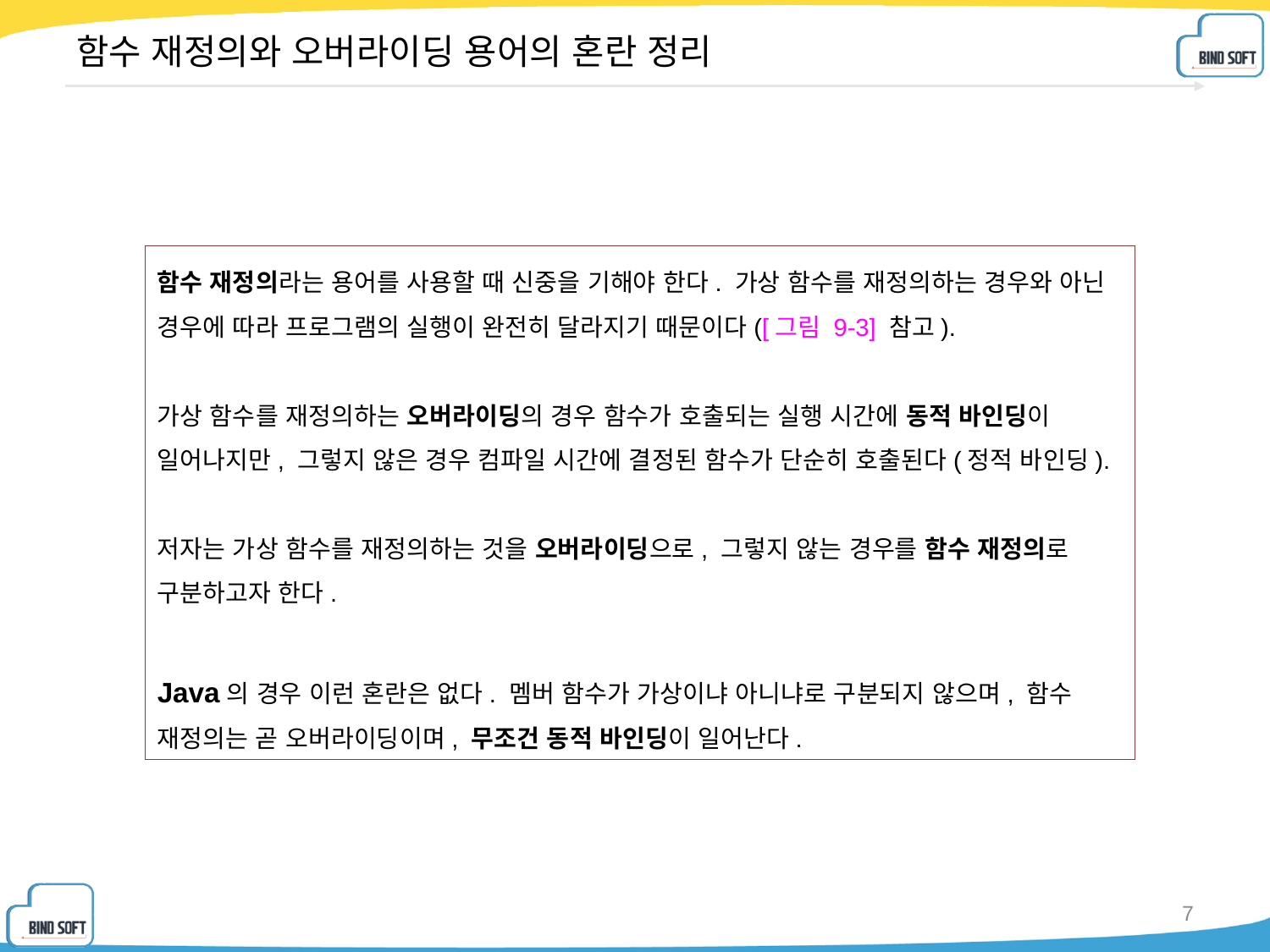

# 함수 재정의와 오버라이딩 용어의 혼란 정리
함수 재정의라는 용어를 사용할 때 신중을 기해야 한다. 가상 함수를 재정의하는 경우와 아닌 경우에 따라 프로그램의 실행이 완전히 달라지기 때문이다([그림 9-3] 참고).

가상 함수를 재정의하는 오버라이딩의 경우 함수가 호출되는 실행 시간에 동적 바인딩이 일어나지만, 그렇지 않은 경우 컴파일 시간에 결정된 함수가 단순히 호출된다(정적 바인딩).

저자는 가상 함수를 재정의하는 것을 오버라이딩으로, 그렇지 않는 경우를 함수 재정의로 구분하고자 한다.

Java의 경우 이런 혼란은 없다. 멤버 함수가 가상이냐 아니냐로 구분되지 않으며, 함수 재정의는 곧 오버라이딩이며, 무조건 동적 바인딩이 일어난다.
7